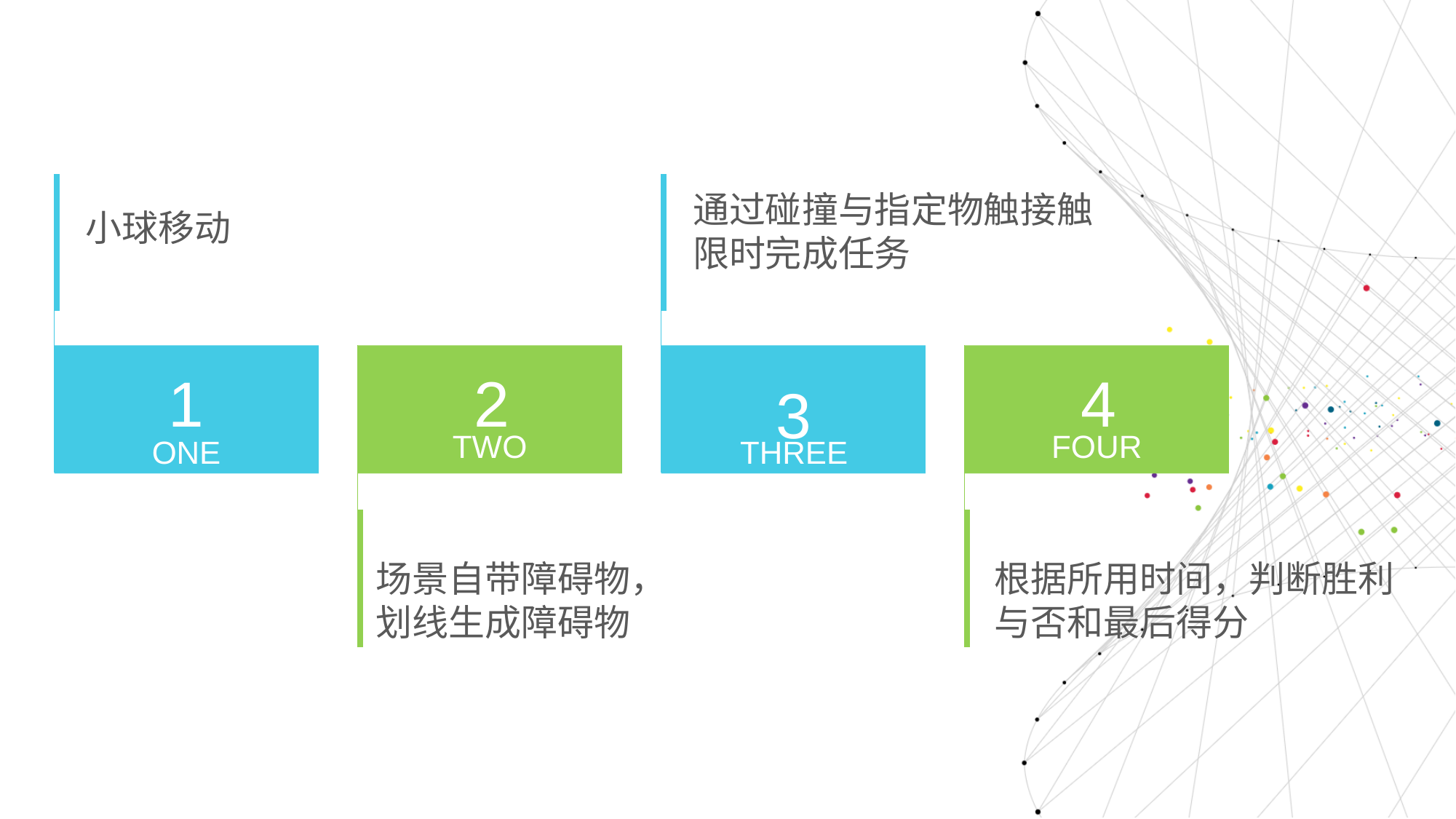

通过碰撞与指定物触接触
限时完成任务
小球移动

1
ONE

3
THREE

2
TWO

4
FOUR
根据所用时间，判断胜利与否和最后得分
场景自带障碍物，划线生成障碍物